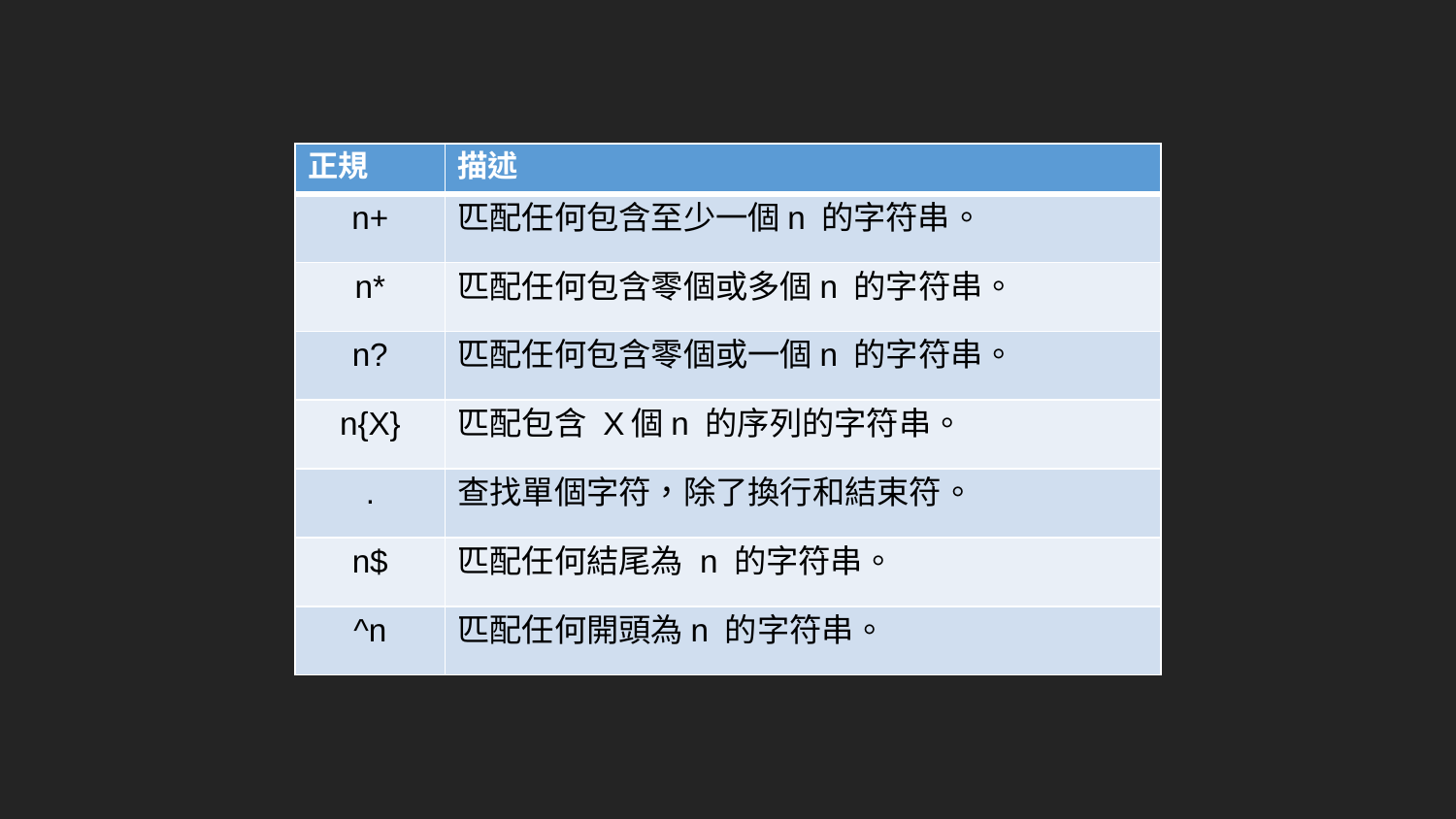

| 正規 | 描述 |
| --- | --- |
| n+ | 匹配任何包含至少一個n 的字符串。 |
| n\* | 匹配任何包含零個或多個n 的字符串。 |
| n? | 匹配任何包含零個或一個n 的字符串。 |
| n{X} | 匹配包含 X個n 的序列的字符串。 |
| . | 查找單個字符，除了換行和結束符。 |
| n$ | 匹配任何結尾為 n 的字符串。 |
| ^n | 匹配任何開頭為n 的字符串。 |